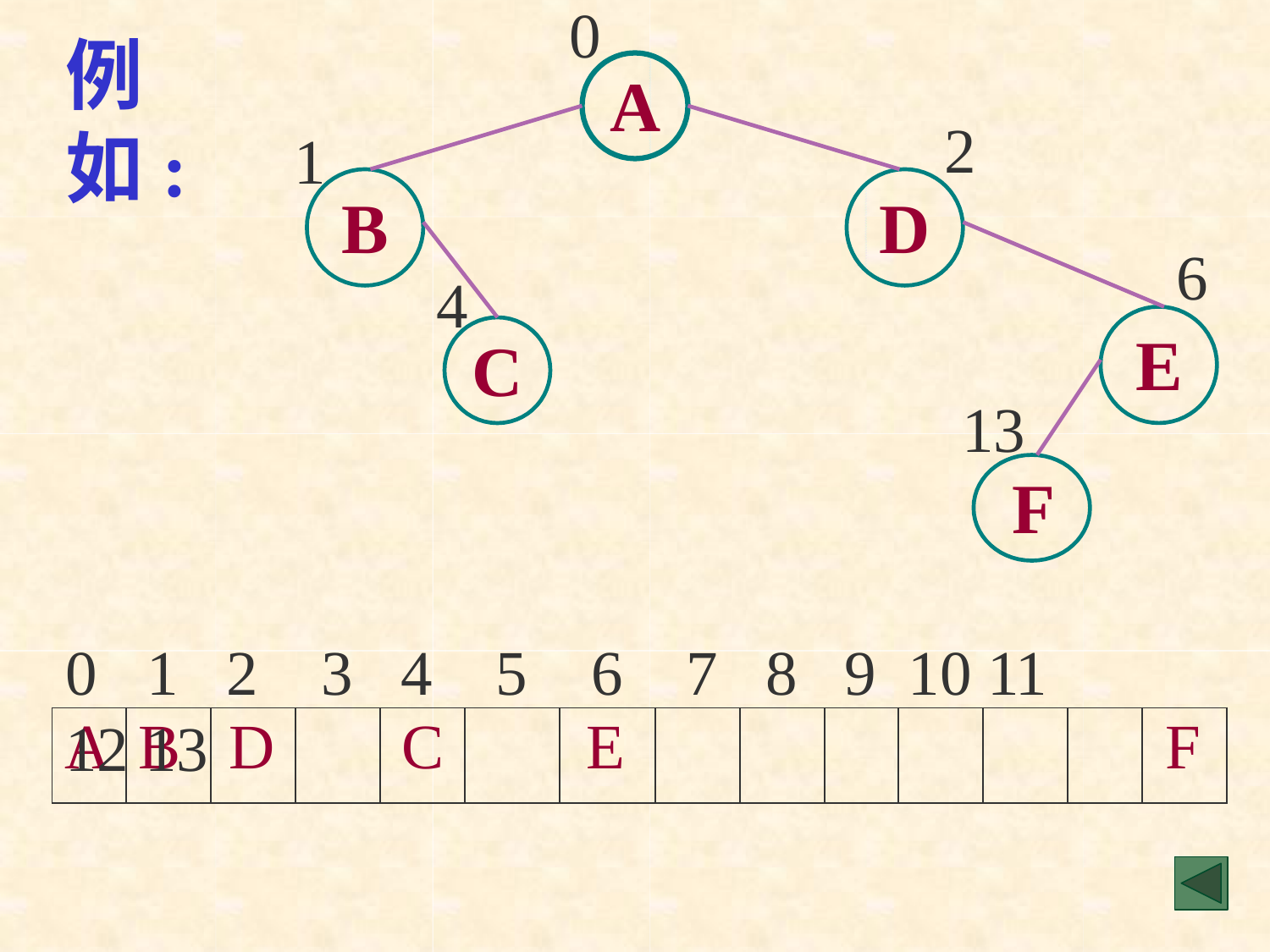

0
A
# 例如:

2
1

B
D

6
E
4

C

13
F

0	1	2	3	4	5	6	7	8	9	10 11 12 13

| A | B | D |  | C |  | E |  |  |  |  |  |  | F |
| --- | --- | --- | --- | --- | --- | --- | --- | --- | --- | --- | --- | --- | --- |